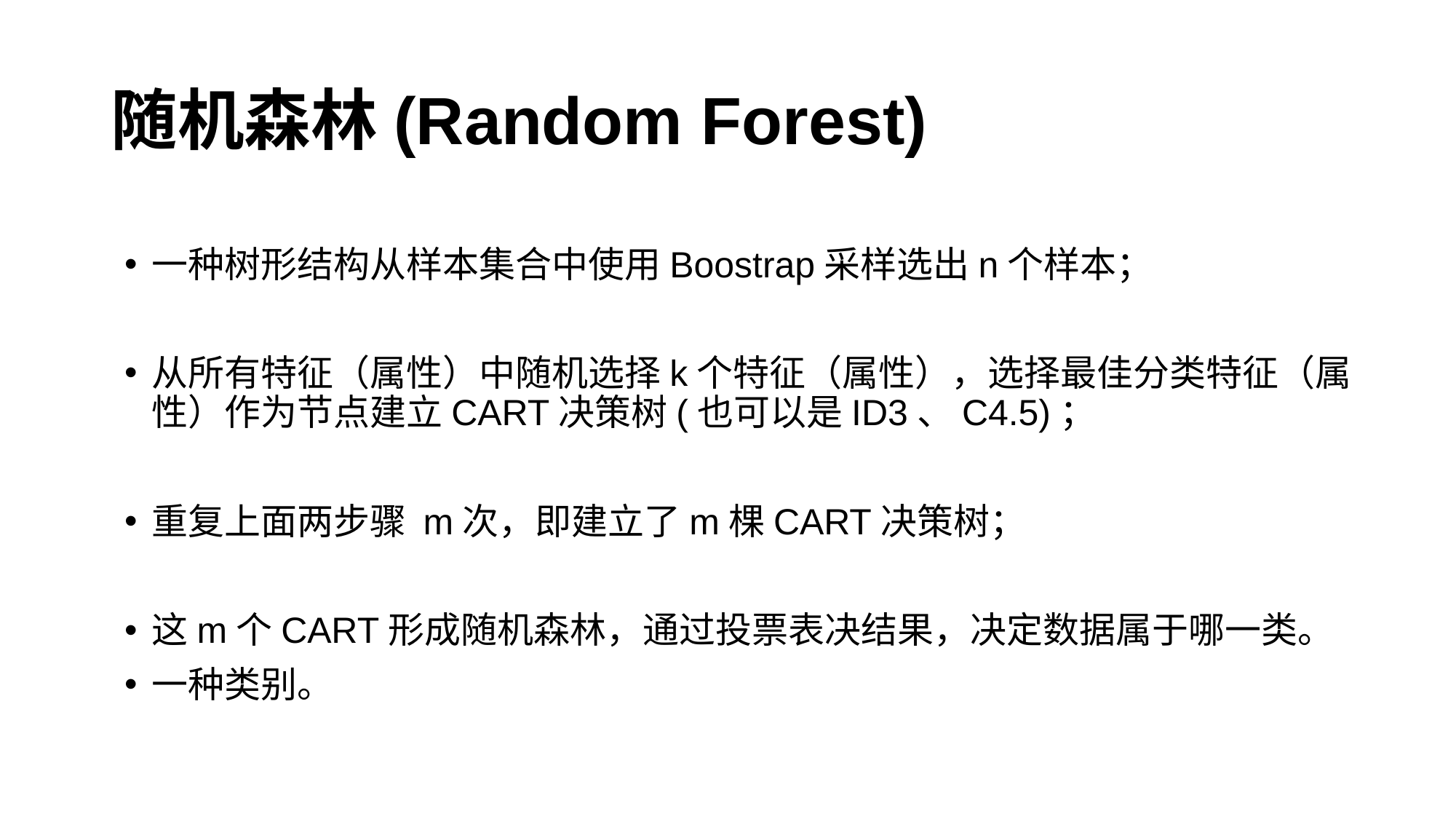

# 随机森林(Random Forest)

一种树形结构从样本集合中使用Boostrap采样选出n个样本；

从所有特征（属性）中随机选择k个特征（属性），选择最佳分类特征（属性）作为节点建立CART决策树(也可以是ID3、C4.5)；

重复上面两步骤 m次，即建立了m棵CART决策树；

这m个CART形成随机森林，通过投票表决结果，决定数据属于哪一类。
一种类别。